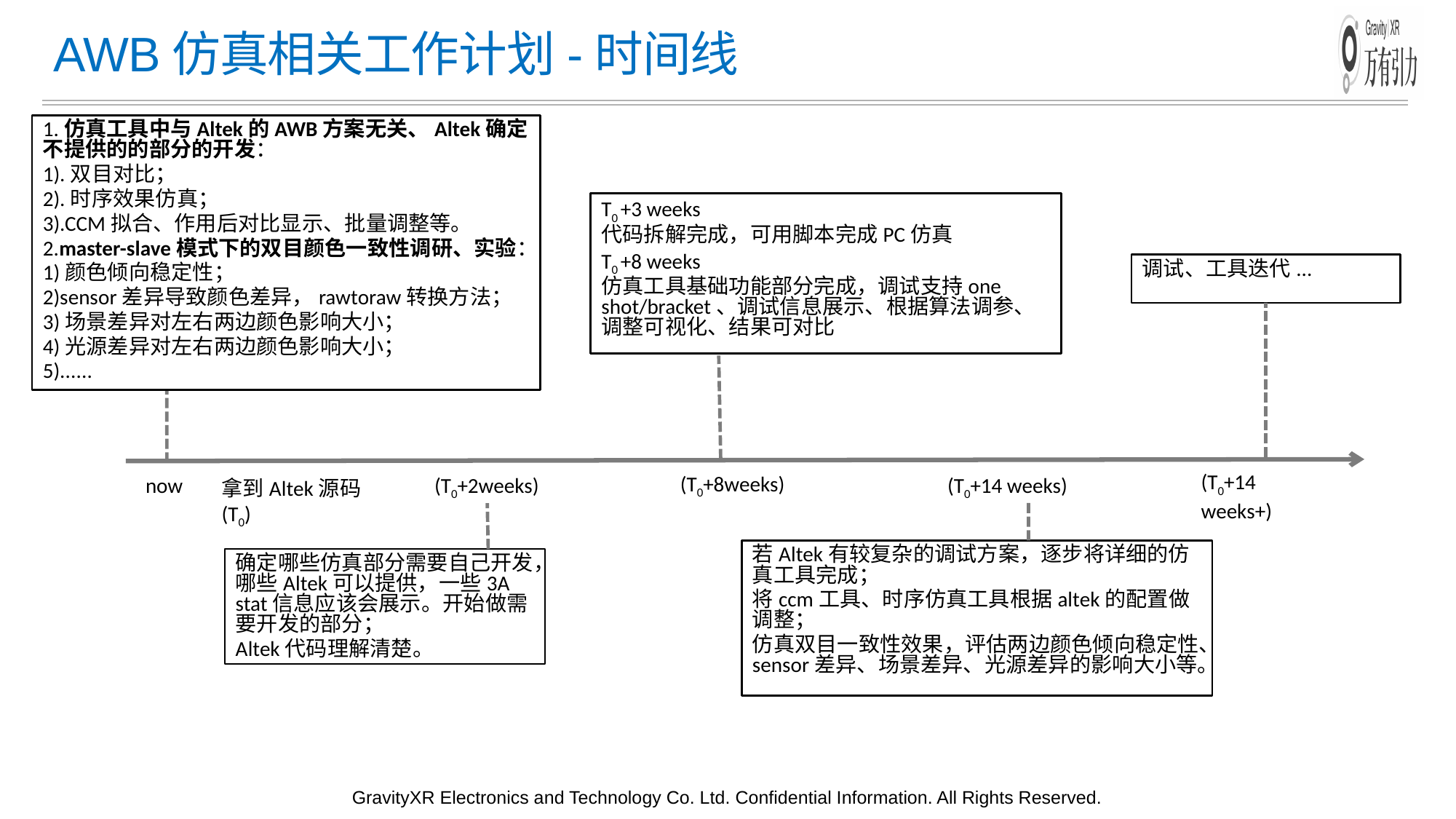

# AWB仿真相关工作计划-时间线
1.仿真工具中与Altek的AWB方案无关、Altek确定不提供的的部分的开发：
1).双目对比；
2).时序效果仿真；
3).CCM拟合、作用后对比显示、批量调整等。
2.master-slave模式下的双目颜色一致性调研、实验：
1)颜色倾向稳定性；
2)sensor差异导致颜色差异，rawtoraw转换方法；
3)场景差异对左右两边颜色影响大小；
4)光源差异对左右两边颜色影响大小；
5)......
T0 +3 weeks
代码拆解完成，可用脚本完成PC仿真
T0 +8 weeks
仿真工具基础功能部分完成，调试支持one shot/bracket、调试信息展示、根据算法调参、调整可视化、结果可对比
调试、工具迭代...
(T0+14 weeks+)
(T0+8weeks)
now
(T0+14 weeks)
(T0+2weeks)
拿到Altek源码(T0)
若Altek有较复杂的调试方案，逐步将详细的仿真工具完成；
将ccm工具、时序仿真工具根据altek的配置做调整；
仿真双目一致性效果，评估两边颜色倾向稳定性、sensor差异、场景差异、光源差异的影响大小等。
确定哪些仿真部分需要自己开发，哪些Altek可以提供，一些3A stat信息应该会展示。开始做需要开发的部分；
Altek代码理解清楚。